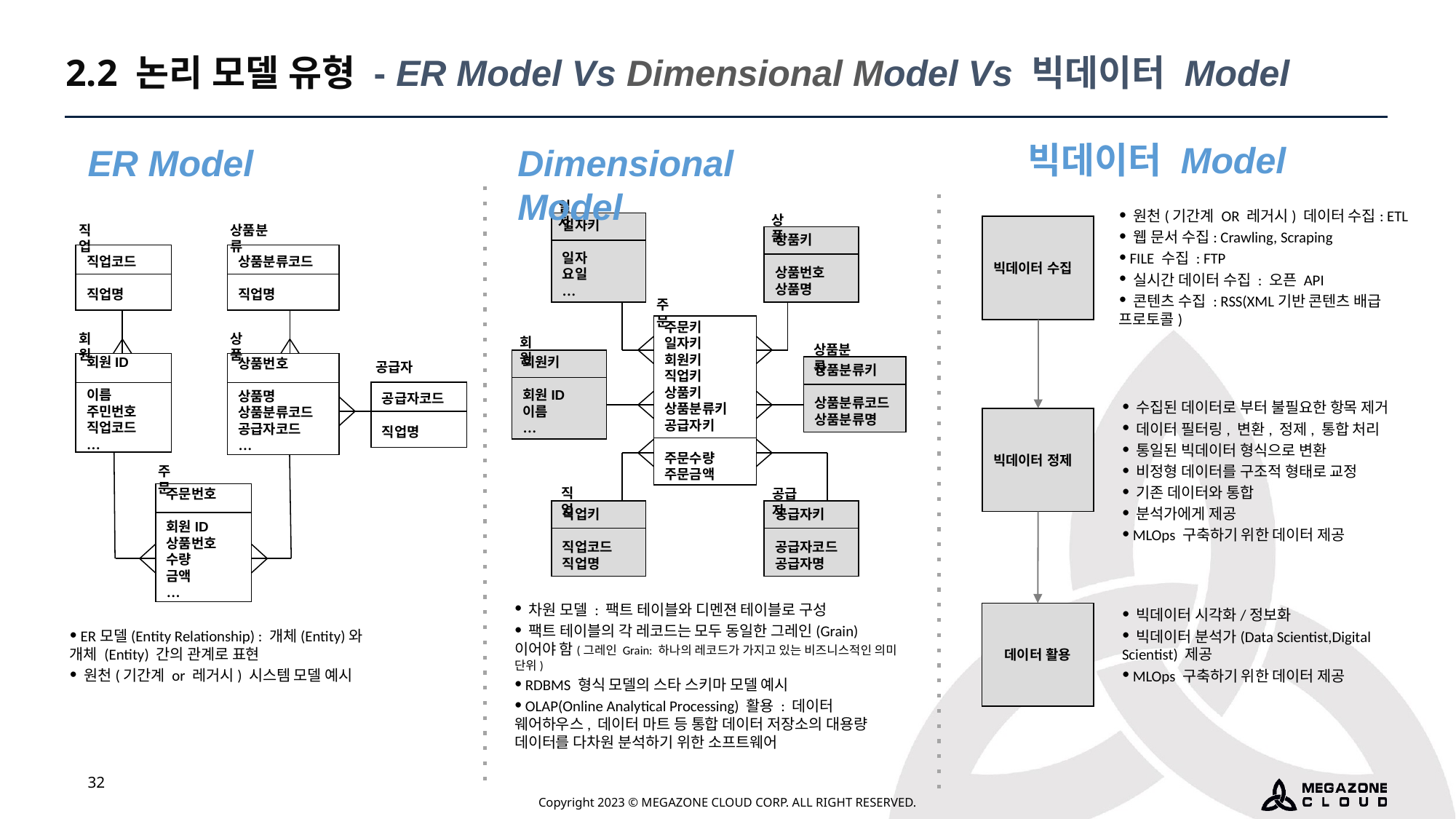

2.2 논리 모델 유형 - ER Model Vs Dimensional Model Vs 빅데이터 Model
빅데이터 Model
ER Model
Dimensional Model
일자
상품
일자키

일자
요일
…
상품키

상품번호
상품명
주문
주문키
일자키
회원키
직업키
상품키
상품분류키
공급자키

주문수량
주문금액
회원
상품분류
회원키

회원ID
이름
…
상품분류키

상품분류코드
상품분류명
직업
공급자
직업키

직업코드
직업명
공급자키

공급자코드
공급자명
 원천(기간계 OR 레거시) 데이터 수집: ETL
 웹 문서 수집: Crawling, Scraping
 FILE 수집 : FTP
 실시간 데이터 수집 : 오픈 API
 콘텐츠 수집 : RSS(XML기반 콘텐츠 배급 프로토콜)
직업
상품분류
직업코드

직업명
상품분류코드

직업명
회원
상품
회원ID

이름
주민번호
직업코드
…
상품번호

상품명
상품분류코드
공급자코드
…
공급자
공급자코드

직업명
주문
주문번호

회원ID
상품번호
수량
금액
…
빅데이터 수집
 수집된 데이터로 부터 불필요한 항목 제거
 데이터 필터링, 변환, 정제, 통합 처리
 통일된 빅데이터 형식으로 변환
 비정형 데이터를 구조적 형태로 교정
 기존 데이터와 통합
 분석가에게 제공
 MLOps 구축하기 위한 데이터 제공
빅데이터 정제
 차원 모델 : 팩트 테이블와 디멘젼 테이블로 구성
 팩트 테이블의 각 레코드는 모두 동일한 그레인(Grain)이어야 함(그레인 Grain: 하나의 레코드가 가지고 있는 비즈니스적인 의미 단위)
 RDBMS 형식 모델의 스타 스키마 모델 예시
 OLAP(Online Analytical Processing) 활용 : 데이터 웨어하우스, 데이터 마트 등 통합 데이터 저장소의 대용량 데이터를 다차원 분석하기 위한 소프트웨어
 빅데이터 시각화/정보화
 빅데이터 분석가(Data Scientist,Digital Scientist) 제공
 MLOps 구축하기 위한 데이터 제공
데이터 활용
 ER모델(Entity Relationship) : 개체(Entity)와 개체 (Entity) 간의 관계로 표현
 원천(기간계 or 레거시) 시스템 모델 예시